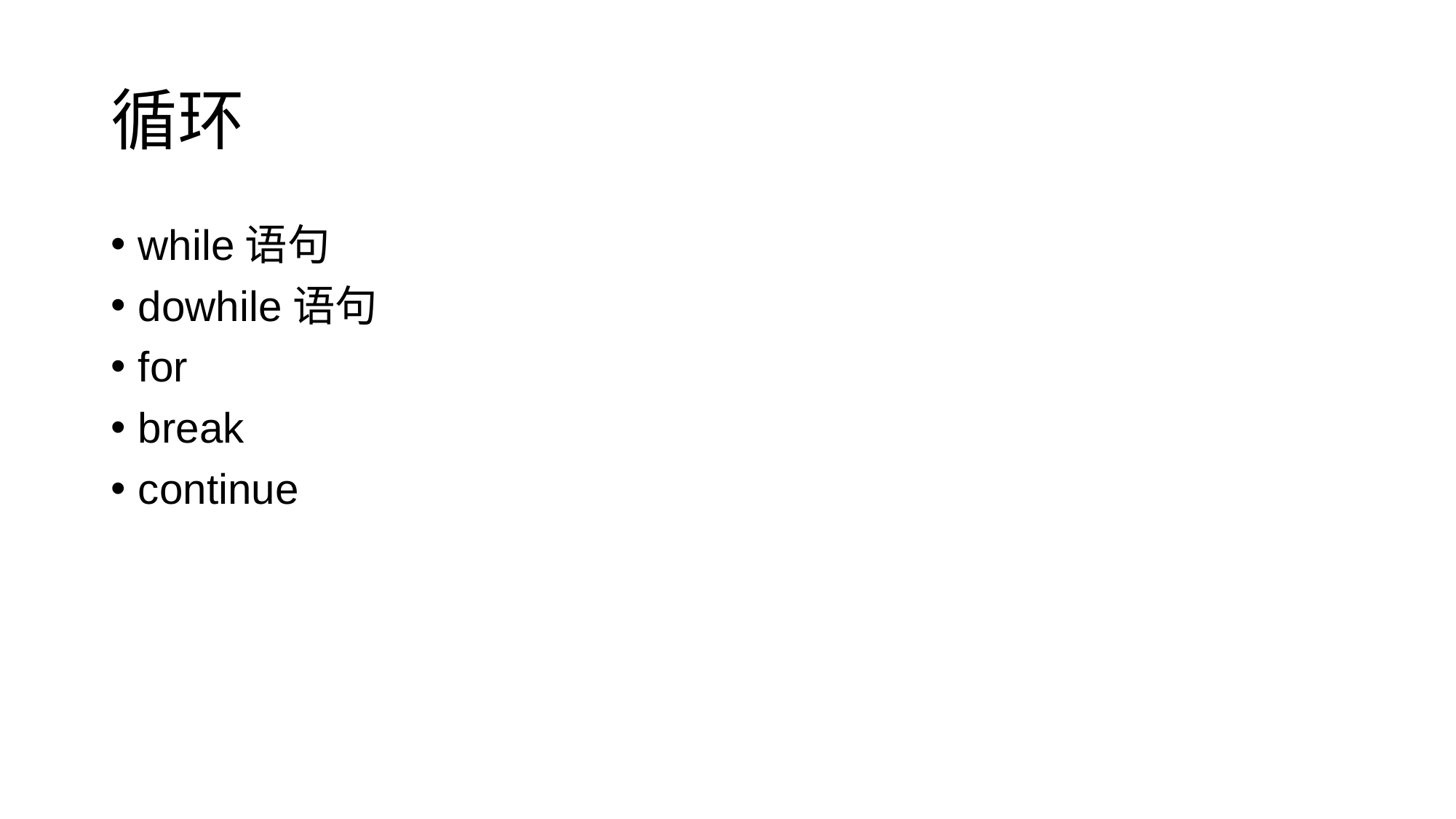

# 循环
while语句
dowhile语句
for
break
continue